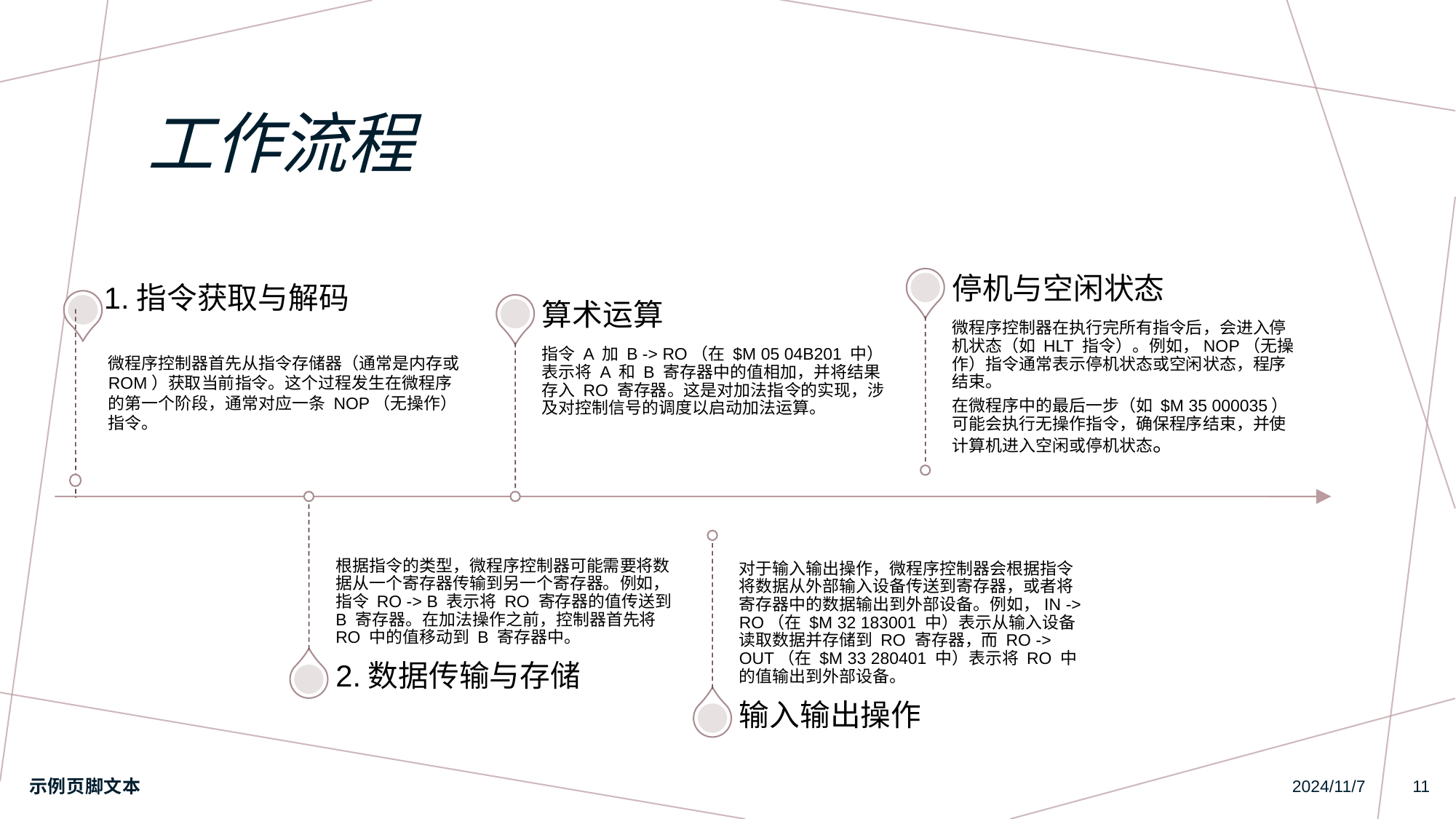

# 工作流程
   1.指令获取与解码
根据指令的类型，微程序控制器可能需要将数据从一个寄存器传输到另一个寄存器。例如，指令 RO -> B 表示将 RO 寄存器的值传送到 B 寄存器。在加法操作之前，控制器首先将 RO 中的值移动到 B 寄存器中。
2.数据传输与存储
指令 A 加 B -> RO（在 $M 05 04B201 中）表示将 A 和 B 寄存器中的值相加，并将结果存入 RO 寄存器。这是对加法指令的实现，涉及对控制信号的调度以启动加法运算。
算术运算
对于输入输出操作，微程序控制器会根据指令将数据从外部输入设备传送到寄存器，或者将寄存器中的数据输出到外部设备。例如，IN -> RO（在 $M 32 183001 中）表示从输入设备读取数据并存储到 RO 寄存器，而 RO -> OUT（在 $M 33 280401 中）表示将 RO 中的值输出到外部设备。
输入输出操作
微程序控制器在执行完所有指令后，会进入停机状态（如 HLT 指令）。例如，NOP（无操作）指令通常表示停机状态或空闲状态，程序结束。
在微程序中的最后一步（如 $M 35 000035）可能会执行无操作指令，确保程序结束，并使计算机进入空闲或停机状态。
停机与空闲状态
微程序控制器首先从指令存储器（通常是内存或ROM）获取当前指令。这个过程发生在微程序的第一个阶段，通常对应一条 NOP（无操作）指令。
示例页脚文本
2024/11/7
11